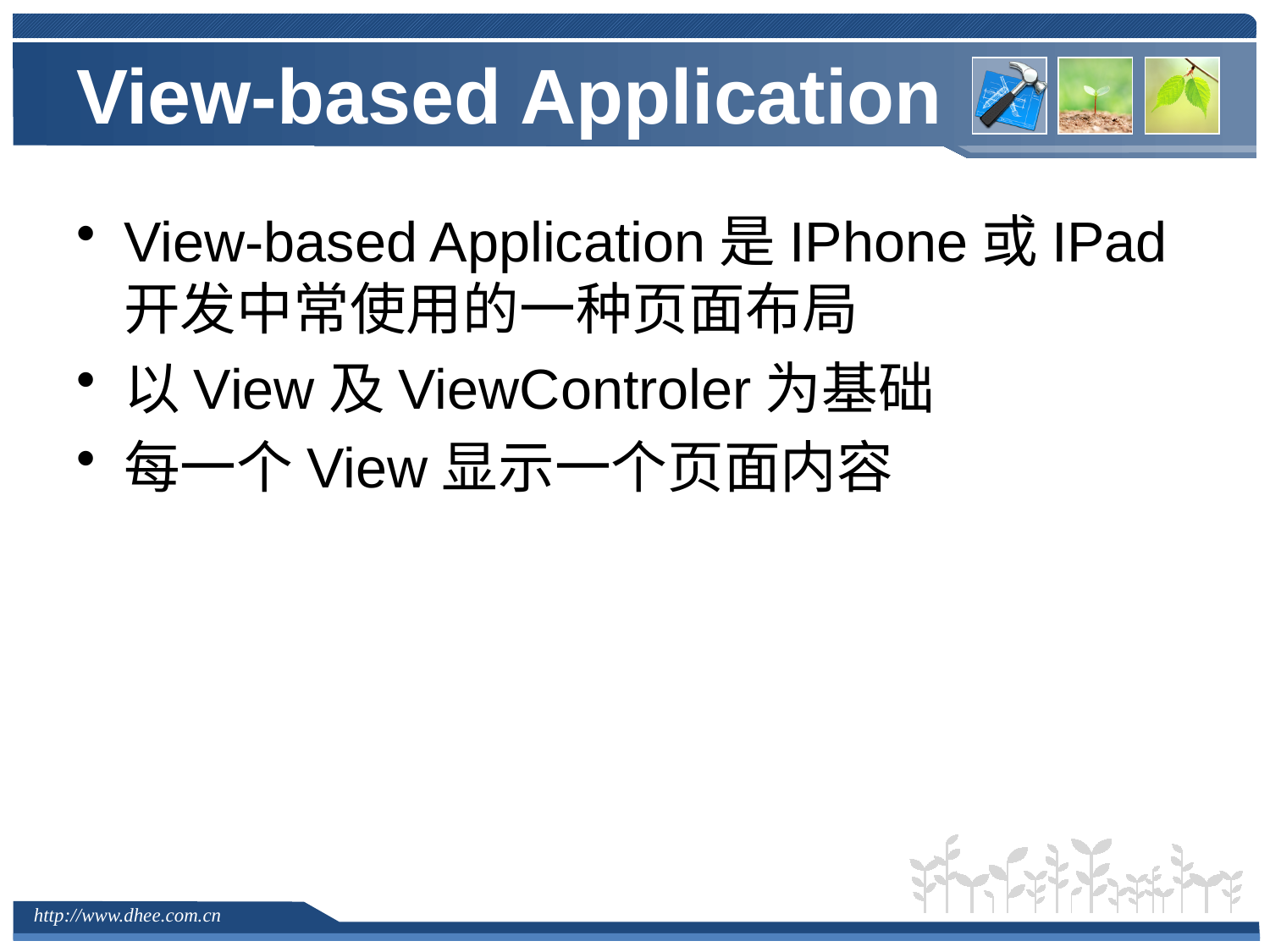

# View-based Application
View-based Application是IPhone或IPad开发中常使用的一种页面布局
以View及ViewControler为基础
每一个View显示一个页面内容